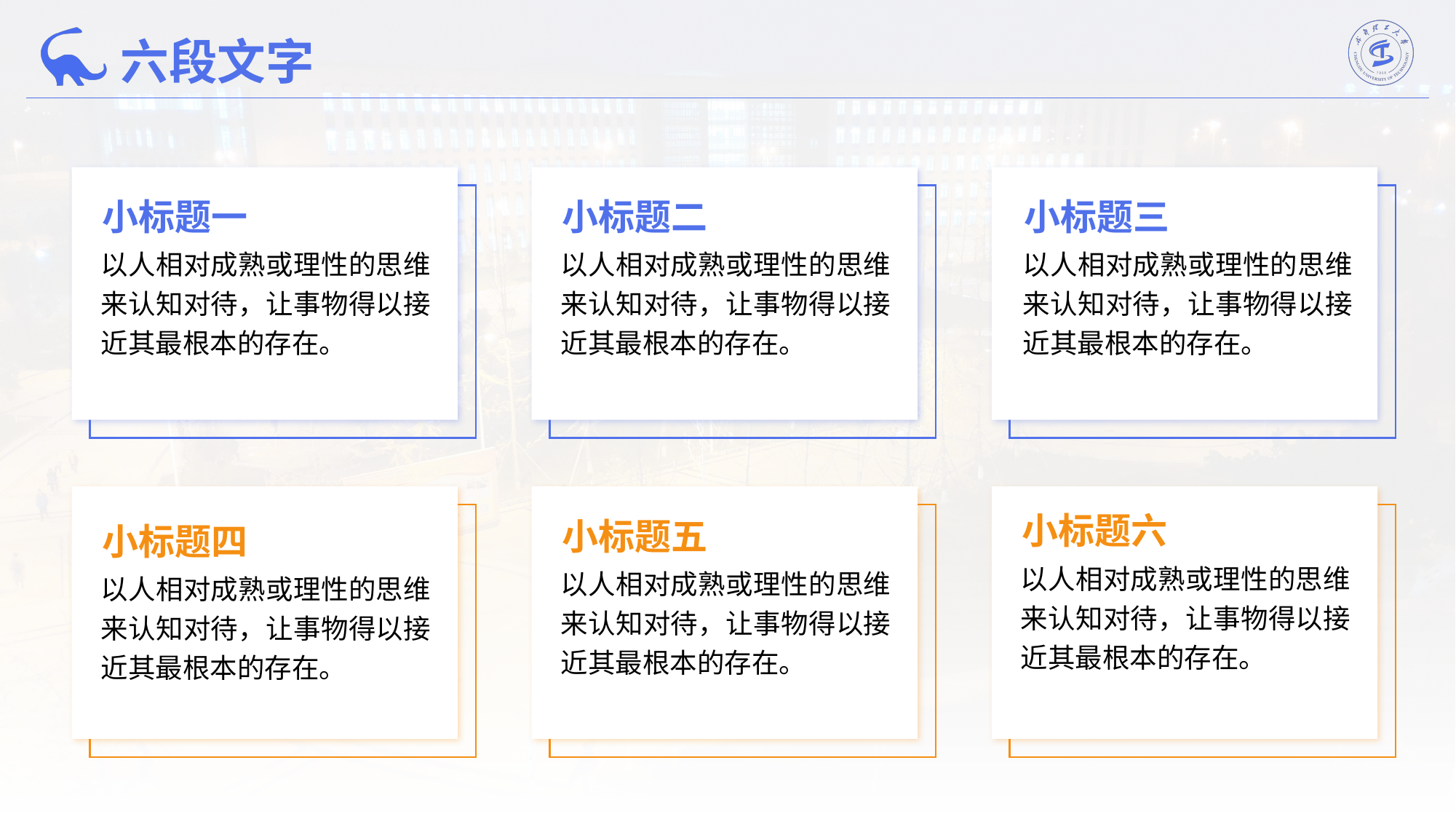

六段文字

小标题一
小标题二
小标题三

以人相对成熟或理性的思维来认知对待，让事物得以接近其最根本的存在。
以人相对成熟或理性的思维来认知对待，让事物得以接近其最根本的存在。
以人相对成熟或理性的思维来认知对待，让事物得以接近其最根本的存在。

小标题六
小标题五

小标题四

以人相对成熟或理性的思维来认知对待，让事物得以接近其最根本的存在。
以人相对成熟或理性的思维来认知对待，让事物得以接近其最根本的存在。
以人相对成熟或理性的思维来认知对待，让事物得以接近其最根本的存在。